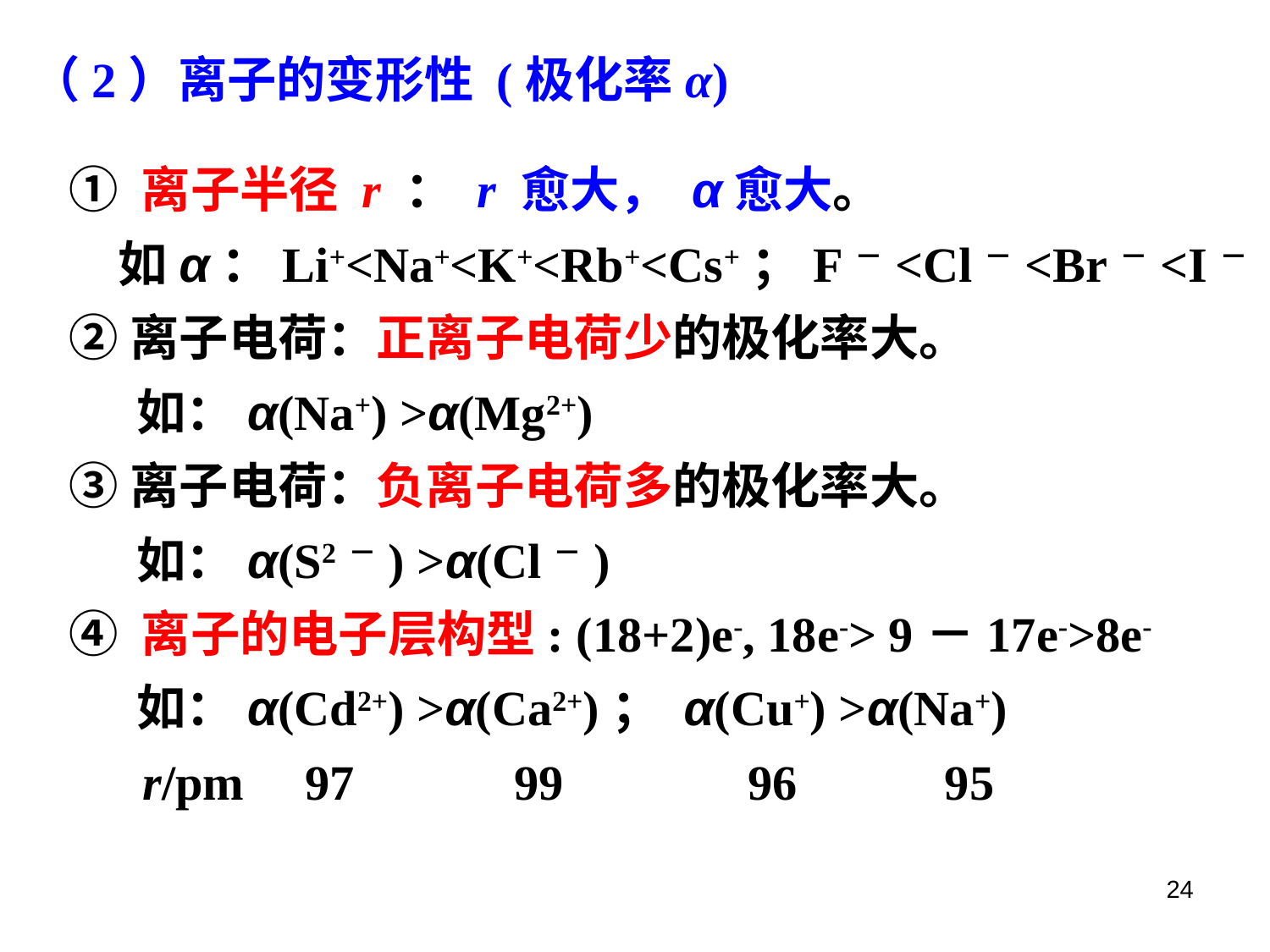

（2）离子的变形性 (极化率α)
① 离子半径 r ： r 愈大， α愈大。
　如α：Li+<Na+<K+<Rb+<Cs+；F－<Cl－<Br－<I－
②离子电荷：正离子电荷少的极化率大。
     如：α(Na+) >α(Mg2+)
③离子电荷：负离子电荷多的极化率大。
     如：α(S2－) >α(Cl－)
④ 离子的电子层构型: (18+2)e-, 18e-> 9－17e->8e-
     如：α(Cd2+) >α(Ca2+)； α(Cu+) >α(Na+)
      r/pm     97             99               96            95
24